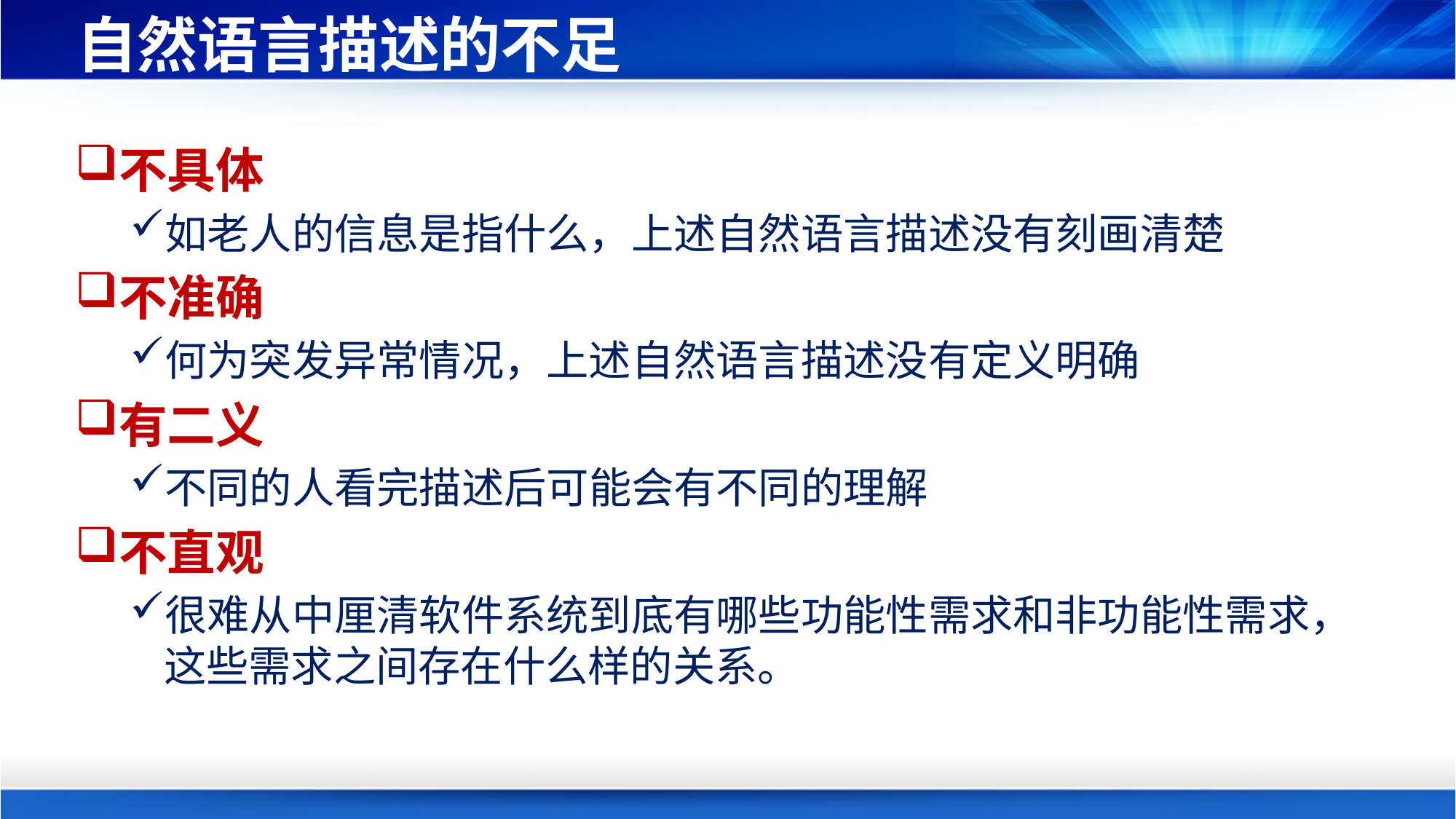

# 自然语言描述的不足
不具体
如老人的信息是指什么，上述自然语言描述没有刻画清楚
不准确
何为突发异常情况，上述自然语言描述没有定义明确
有二义
不同的人看完描述后可能会有不同的理解
不直观
很难从中厘清软件系统到底有哪些功能性需求和非功能性需求，这些需求之间存在什么样的关系。